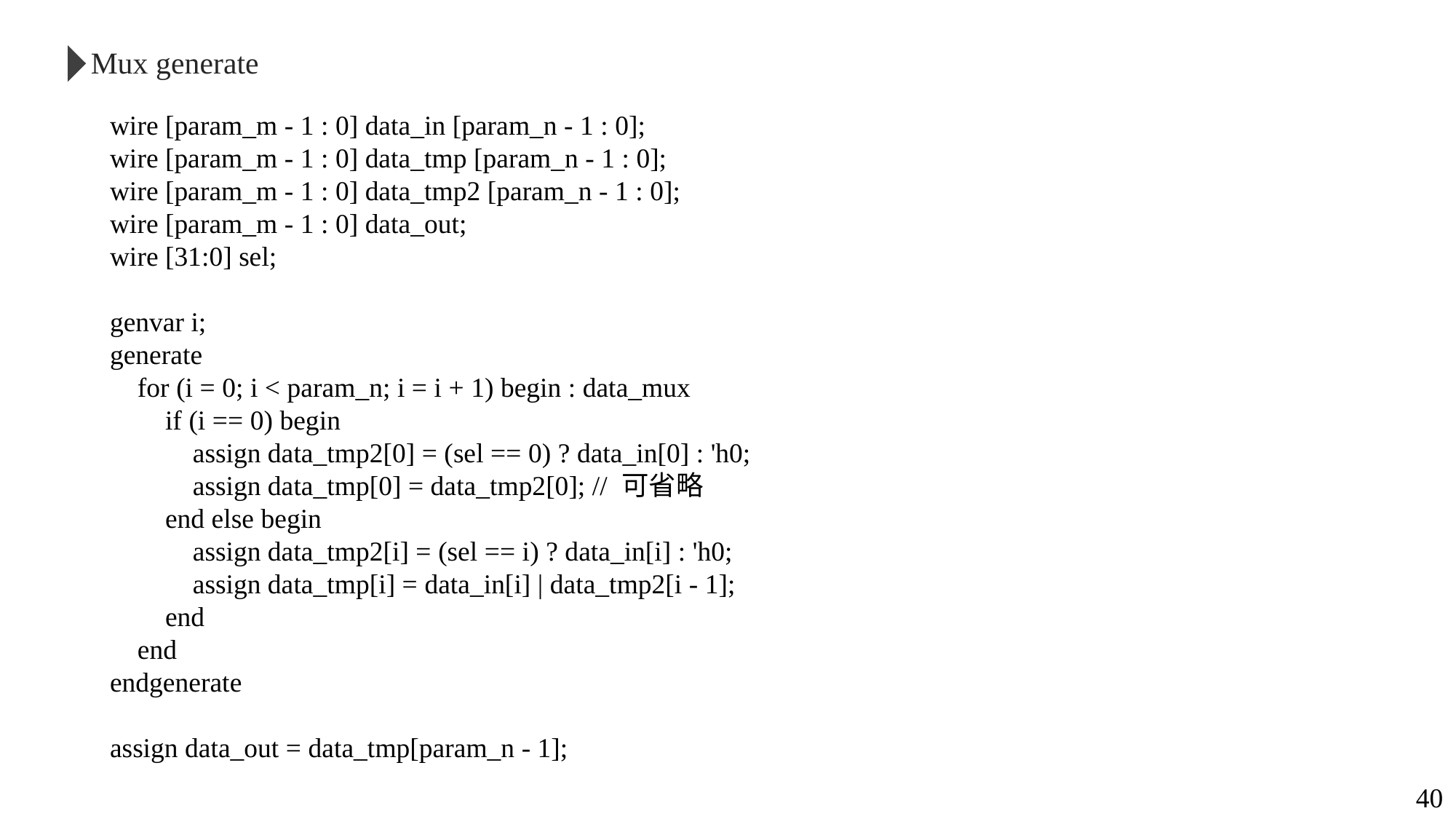

Mux generate

wire [param_m - 1 : 0] data_in [param_n - 1 : 0];
wire [param_m - 1 : 0] data_tmp [param_n - 1 : 0];
wire [param_m - 1 : 0] data_tmp2 [param_n - 1 : 0];
wire [param_m - 1 : 0] data_out;
wire [31:0] sel;

genvar i;
generate
    for (i = 0; i < param_n; i = i + 1) begin : data_mux
        if (i == 0) begin
            assign data_tmp2[0] = (sel == 0) ? data_in[0] : 'h0;
            assign data_tmp[0] = data_tmp2[0]; // 可省略
        end else begin
            assign data_tmp2[i] = (sel == i) ? data_in[i] : 'h0;
            assign data_tmp[i] = data_in[i] | data_tmp2[i - 1];
        end
    end
endgenerate

assign data_out = data_tmp[param_n - 1];
40